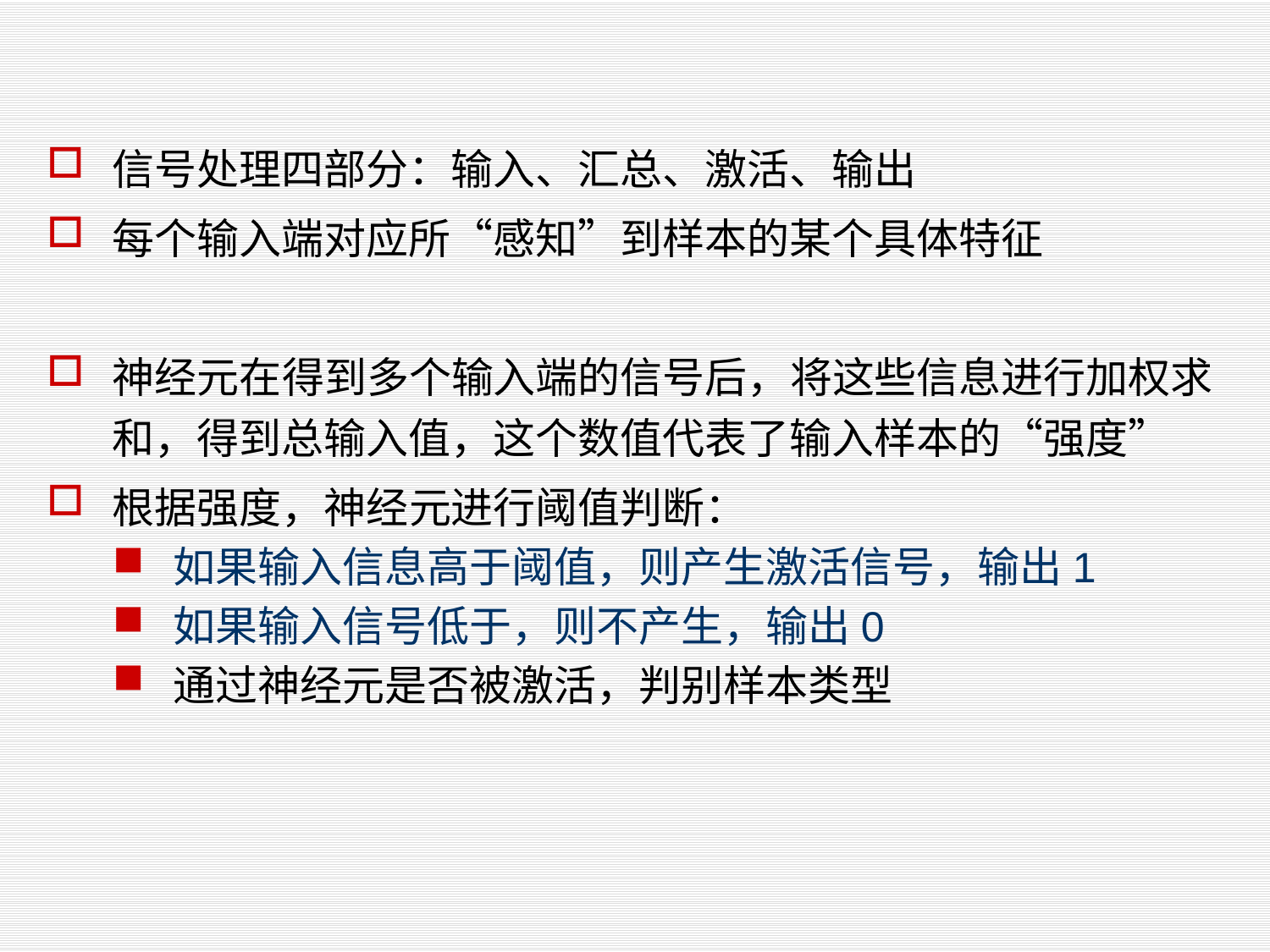

#
信号处理四部分：输入、汇总、激活、输出
每个输入端对应所“感知”到样本的某个具体特征

神经元在得到多个输入端的信号后，将这些信息进行加权求和，得到总输入值，这个数值代表了输入样本的“强度”
根据强度，神经元进行阈值判断：
如果输入信息高于阈值，则产生激活信号，输出1
如果输入信号低于，则不产生，输出0
通过神经元是否被激活，判别样本类型